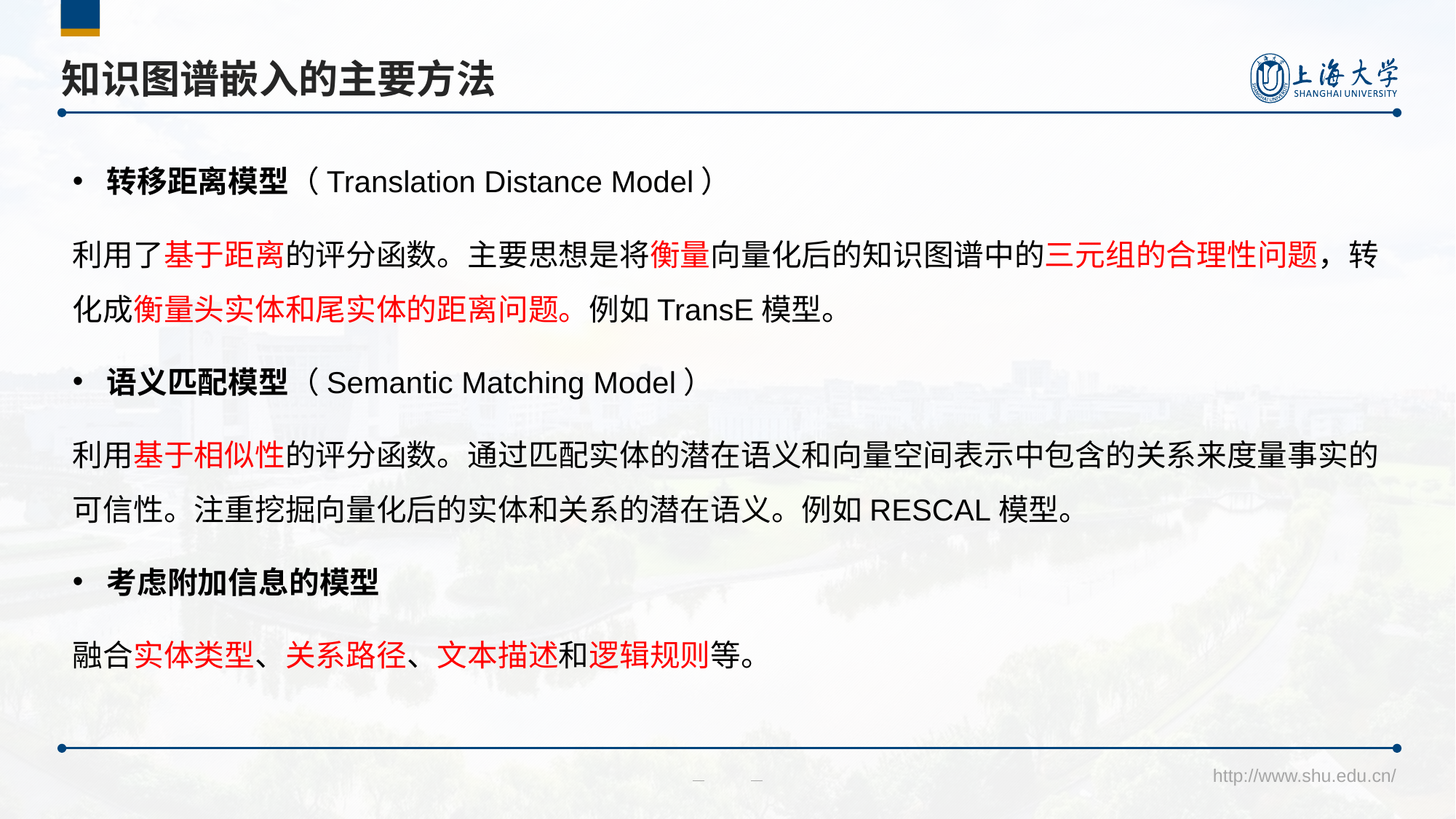

# 知识图谱嵌入的主要方法
转移距离模型（Translation Distance Model）
利用了基于距离的评分函数。主要思想是将衡量向量化后的知识图谱中的三元组的合理性问题，转化成衡量头实体和尾实体的距离问题。例如TransE模型。
语义匹配模型（Semantic Matching Model）
利用基于相似性的评分函数。通过匹配实体的潜在语义和向量空间表示中包含的关系来度量事实的可信性。注重挖掘向量化后的实体和关系的潜在语义。例如RESCAL模型。
考虑附加信息的模型
融合实体类型、关系路径、文本描述和逻辑规则等。
21